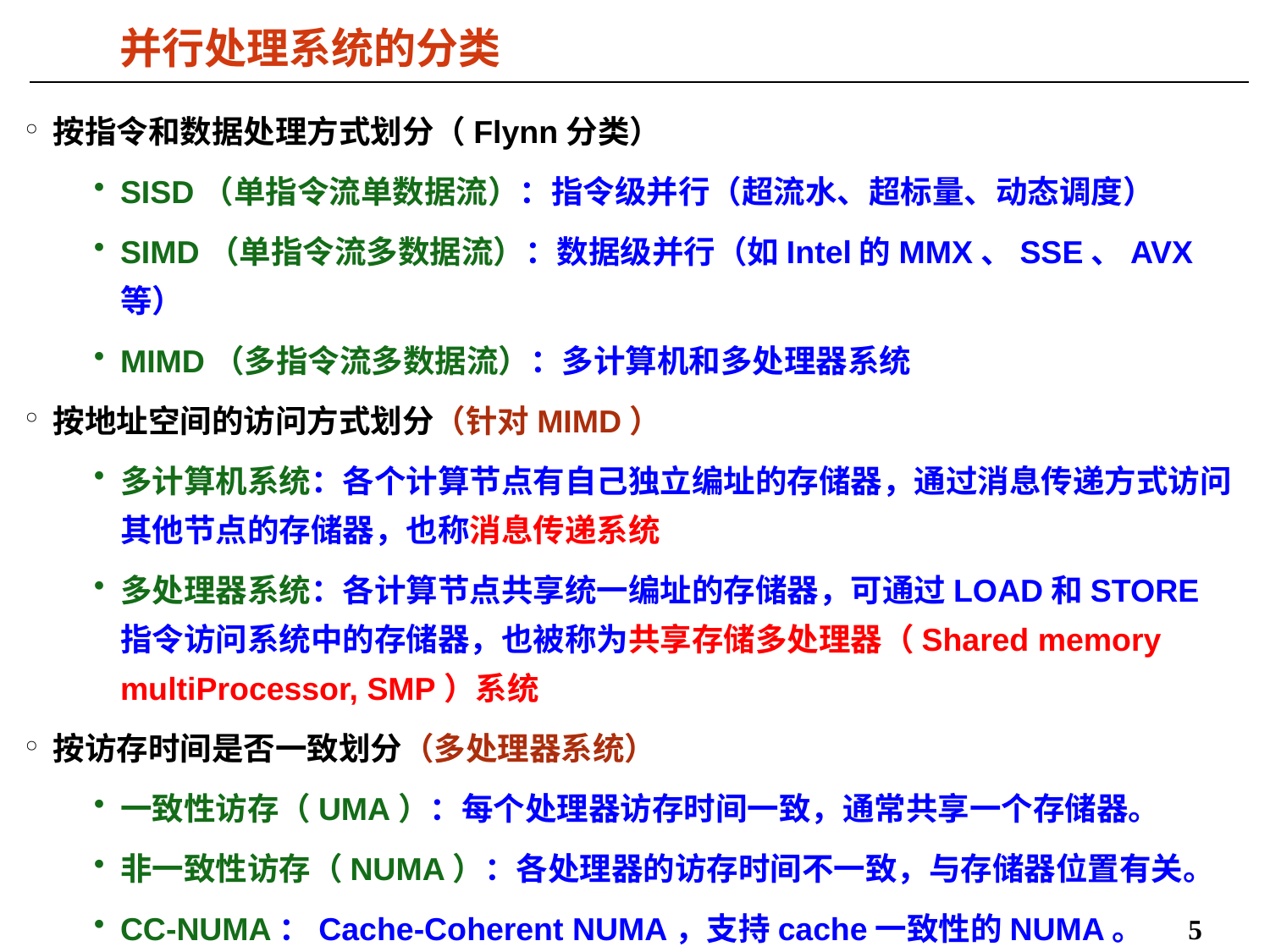

# 并行处理系统的分类
按指令和数据处理方式划分（Flynn分类）
SISD（单指令流单数据流）：指令级并行（超流水、超标量、动态调度）
SIMD（单指令流多数据流）：数据级并行（如Intel的MMX、SSE、AVX等）
MIMD（多指令流多数据流）：多计算机和多处理器系统
按地址空间的访问方式划分（针对MIMD）
多计算机系统：各个计算节点有自己独立编址的存储器，通过消息传递方式访问其他节点的存储器，也称消息传递系统
多处理器系统：各计算节点共享统一编址的存储器，可通过LOAD和STORE指令访问系统中的存储器，也被称为共享存储多处理器（Shared memory multiProcessor, SMP）系统
按访存时间是否一致划分（多处理器系统）
一致性访存（UMA）：每个处理器访存时间一致，通常共享一个存储器。
非一致性访存（NUMA）：各处理器的访存时间不一致，与存储器位置有关。
CC-NUMA：Cache-Coherent NUMA，支持cache一致性的NUMA。